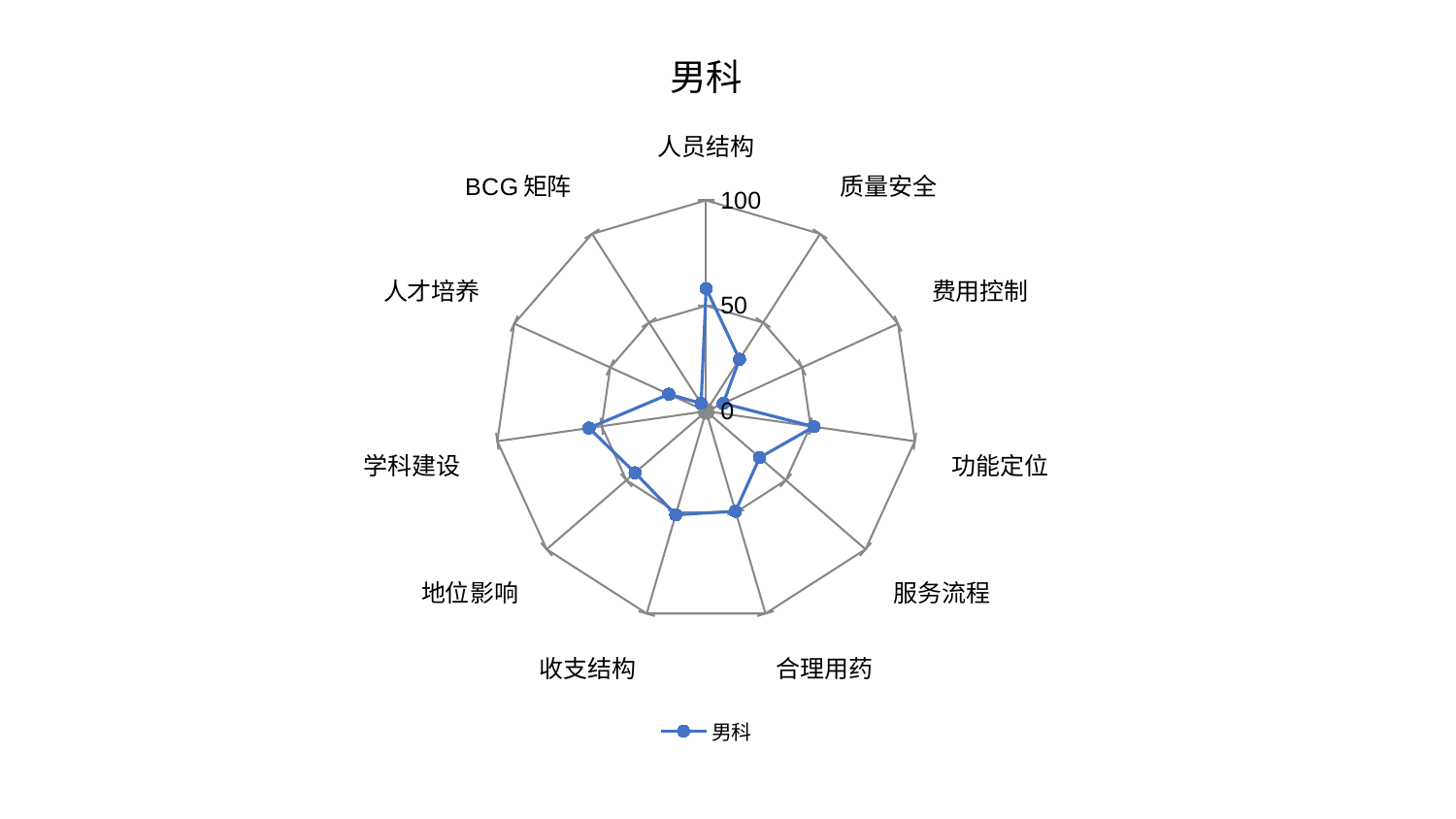

### Chart: 男科

| Category | 男科 |
|---|---|
| 人员结构 | 58.23200509304468 |
| 质量安全 | 29.30118304213134 |
| 费用控制 | 8.93918864058355 |
| 功能定位 | 51.662744572876285 |
| 服务流程 | 33.60194071172652 |
| 合理用药 | 49.4480891274317 |
| 收支结构 | 51.21173427015644 |
| 地位影响 | 44.586246752274555 |
| 学科建设 | 56.08460744883412 |
| 人才培养 | 19.407874766638603 |
| BCG矩阵 | 4.400852856431609 |
174